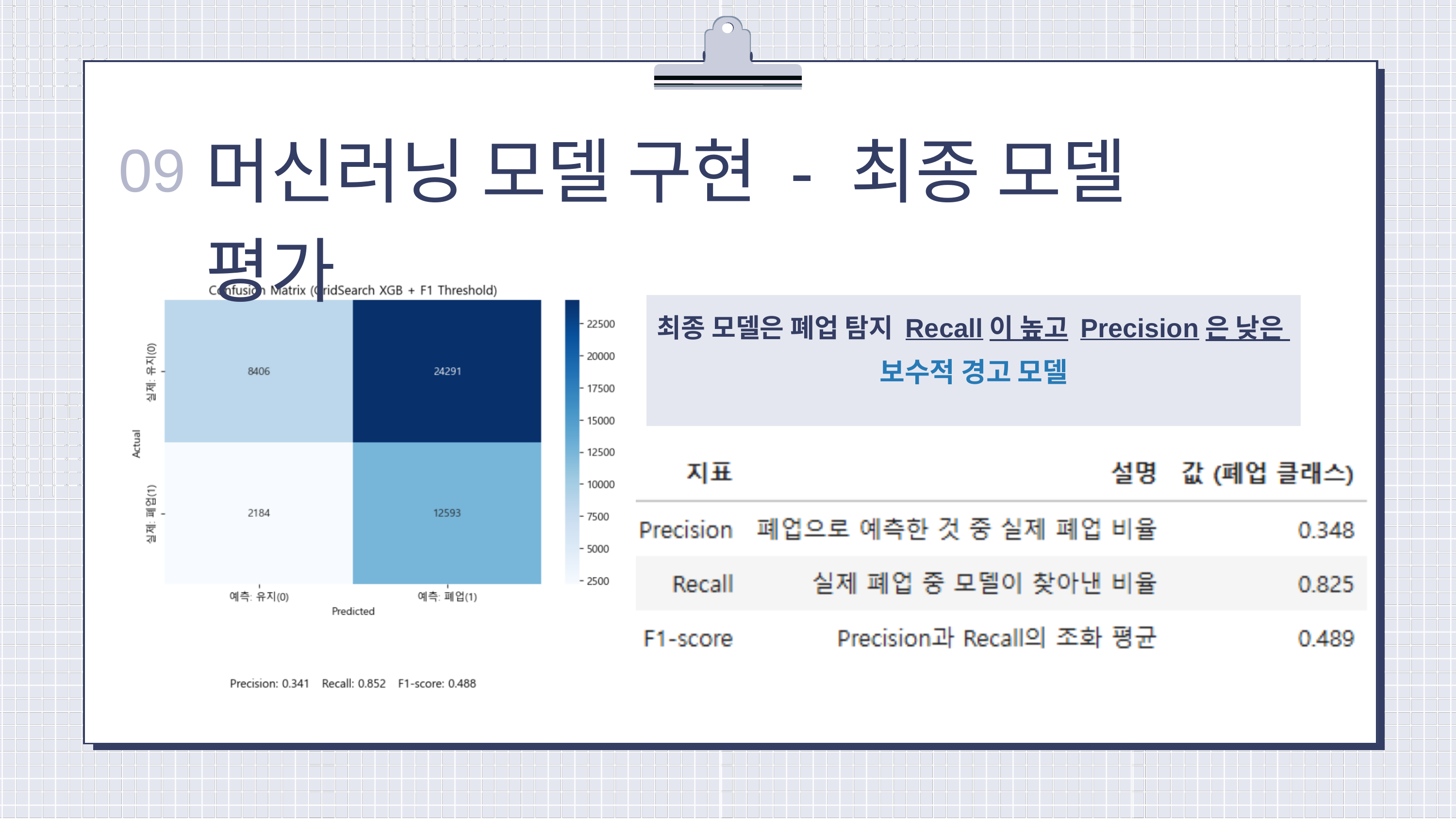

머신러닝 모델 구현 - 최종 모델 평가
09

최종 모델은 폐업 탐지 Recall이 높고 Precision은 낮은
보수적 경고 모델